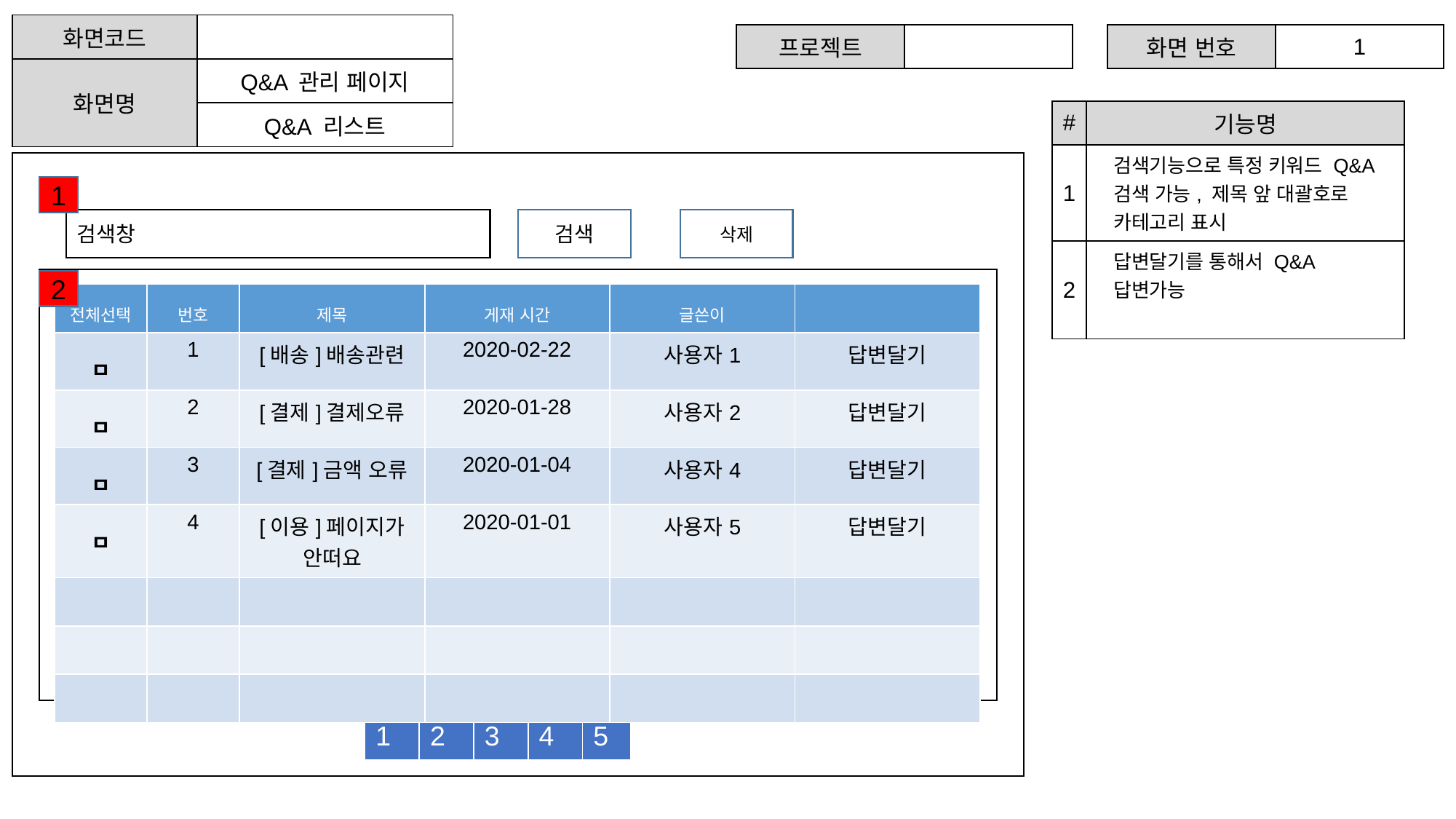

| 화면코드 |  |
| --- | --- |
| 화면명 | Q&A 관리 페이지 |
|  | Q&A 리스트 |
| 프로젝트 |  |
| --- | --- |
| 화면 번호 | 1 |
| --- | --- |
| # | 기능명 |
| --- | --- |
| 1 | 검색기능으로 특정 키워드 Q&A검색 가능, 제목 앞 대괄호로 카테고리 표시 |
| 2 | 답변달기를 통해서 Q&A 답변가능 |

1
검색창
검색
삭제

2
| 전체선택 | 번호 | 제목 | 게재 시간 | 글쓴이 |  |
| --- | --- | --- | --- | --- | --- |
| ㅁ | 1 | [배송]배송관련 | 2020-02-22 | 사용자1 | 답변달기 |
| ㅁ | 2 | [결제]결제오류 | 2020-01-28 | 사용자2 | 답변달기 |
| ㅁ | 3 | [결제]금액 오류 | 2020-01-04 | 사용자4 | 답변달기 |
| ㅁ | 4 | [이용]페이지가 안떠요 | 2020-01-01 | 사용자5 | 답변달기 |
|  |  |  |  |  |  |
|  |  |  |  |  |  |
|  |  |  |  |  |  |
| 1 | 2 | 3 | 4 | 5 |
| --- | --- | --- | --- | --- |